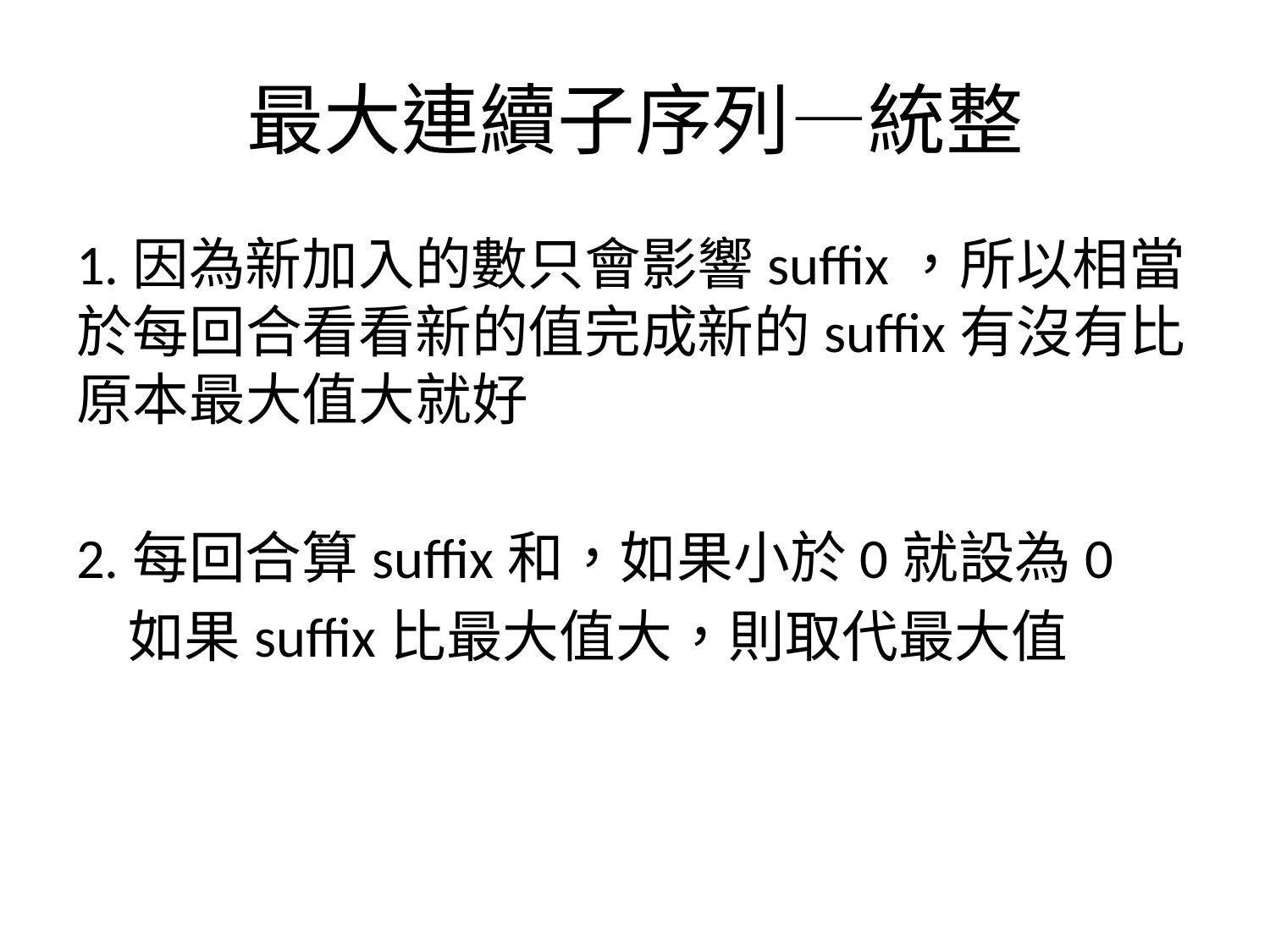

# 最大連續子序列—統整
1.因為新加入的數只會影響suffix，所以相當於每回合看看新的值完成新的suffix有沒有比原本最大值大就好

2.每回合算suffix和，如果小於0就設為0
   如果suffix比最大值大，則取代最大值